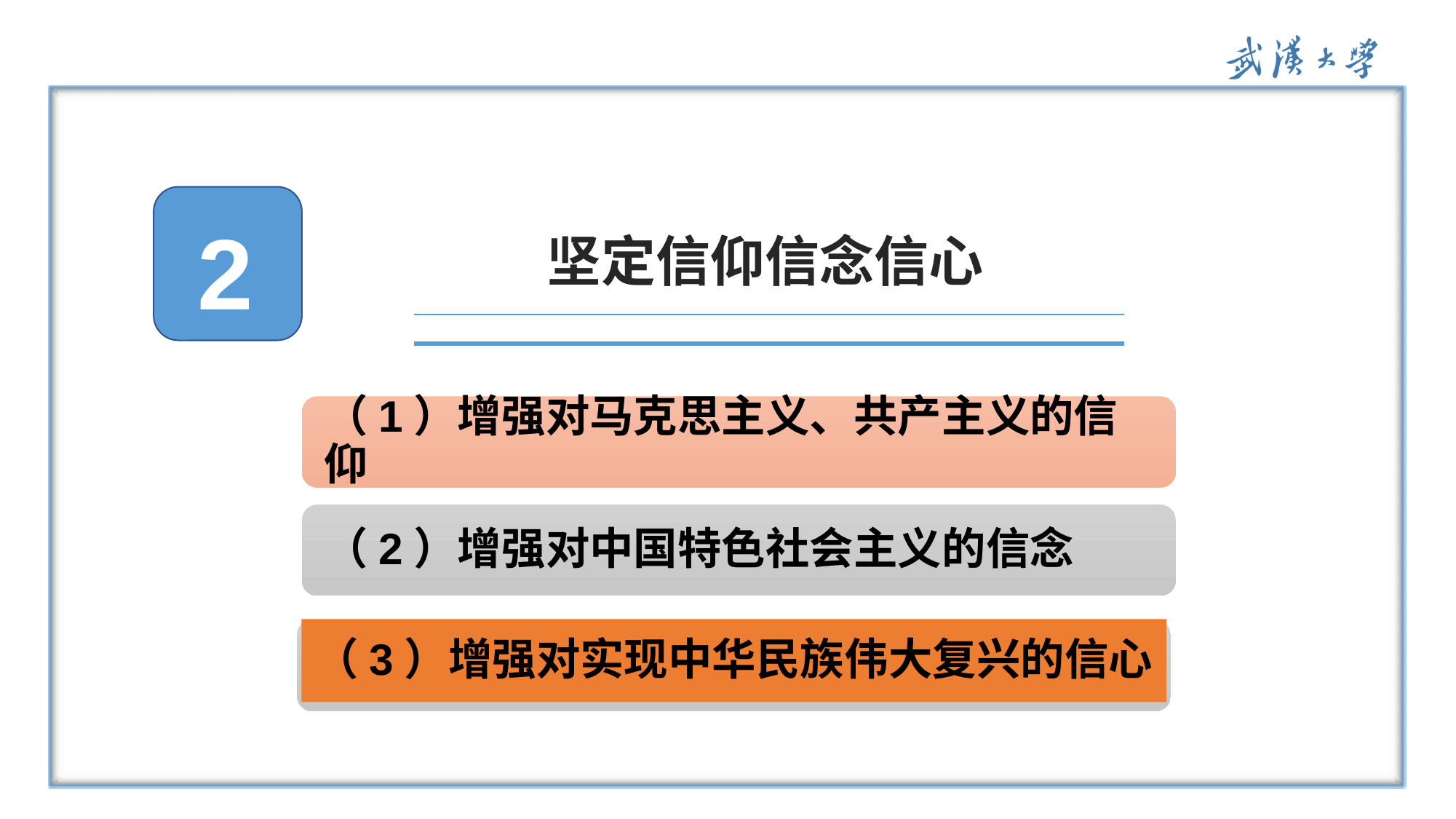

2
坚定信仰信念信心
（1）增强对马克思主义、共产主义的信仰
（2）增强对中国特色社会主义的信念
（3）增强对实现中华民族伟大复兴的信心